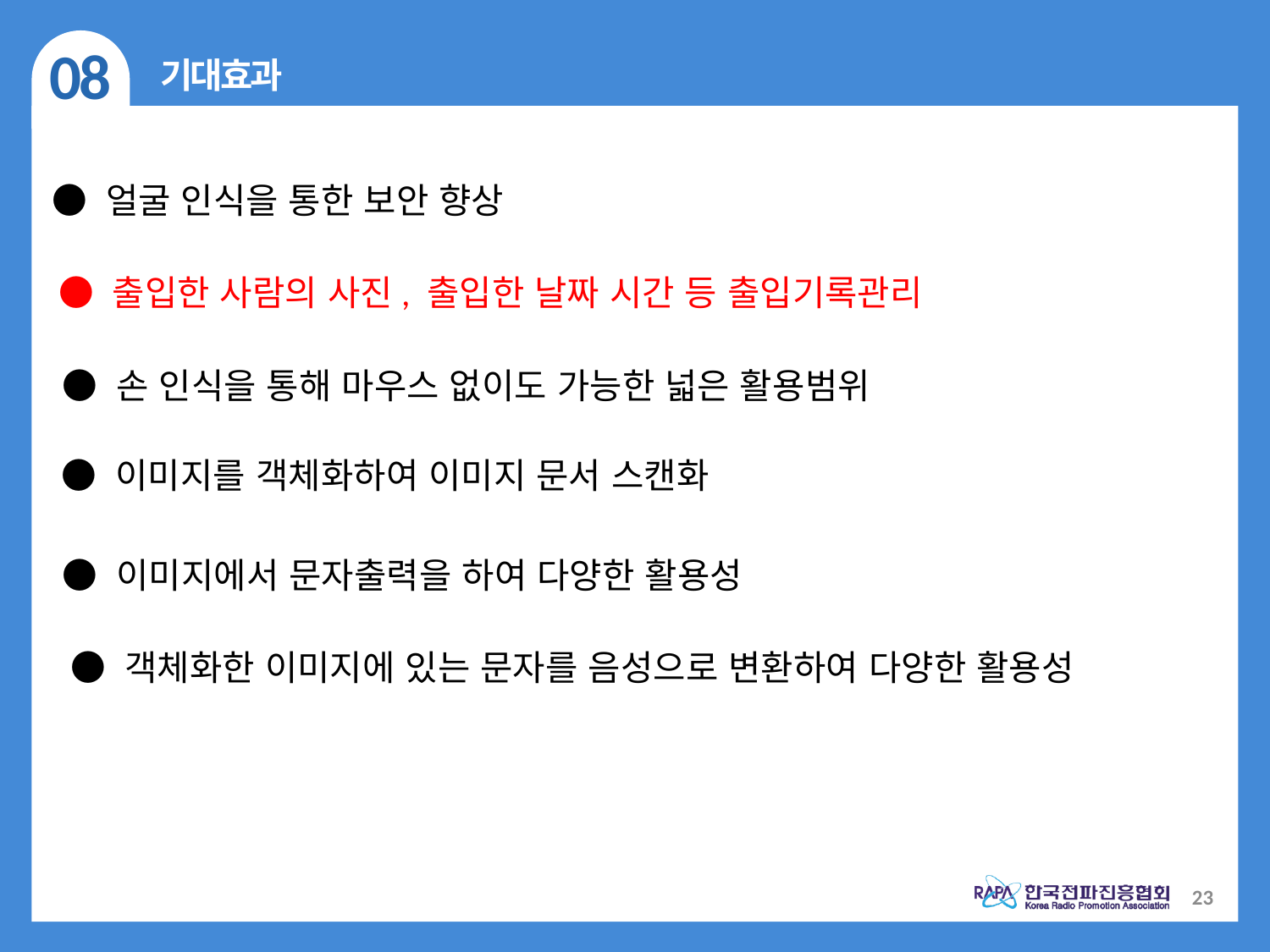

08
기대효과
● 얼굴 인식을 통한 보안 향상
● 출입한 사람의 사진, 출입한 날짜 시간 등 출입기록관리
● 손 인식을 통해 마우스 없이도 가능한 넓은 활용범위
● 이미지를 객체화하여 이미지 문서 스캔화
● 이미지에서 문자출력을 하여 다양한 활용성
● 객체화한 이미지에 있는 문자를 음성으로 변환하여 다양한 활용성
23